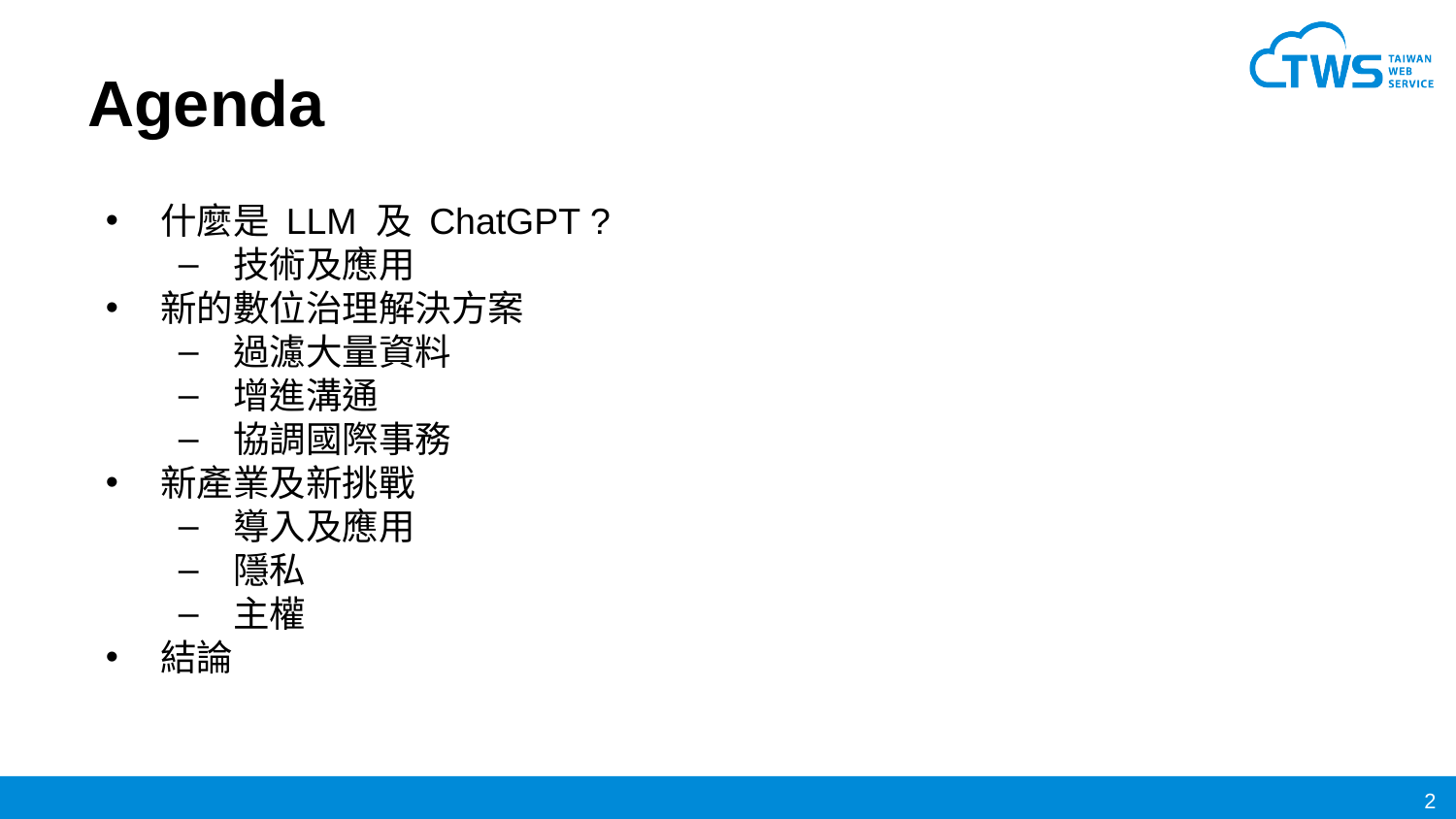

# Agenda
什麼是 LLM 及 ChatGPT ?
技術及應用
新的數位治理解決方案
過濾大量資料
增進溝通
協調國際事務
新產業及新挑戰
導入及應用
隱私
主權
結論
2